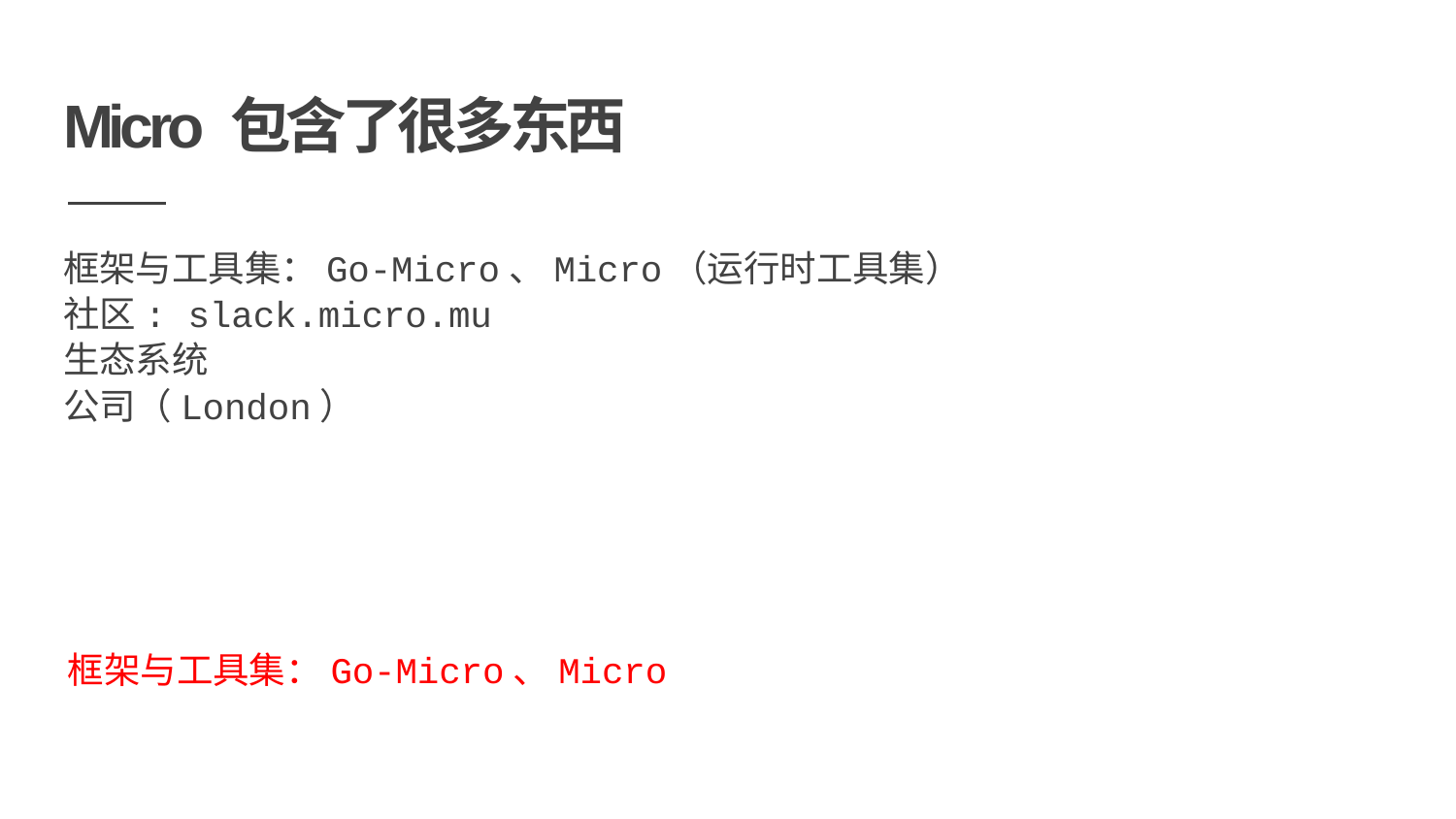

# Micro 包含了很多东西
框架与工具集：Go-Micro、Micro（运行时工具集）
社区: slack.micro.mu
生态系统
公司（London）
框架与工具集：Go-Micro、Micro